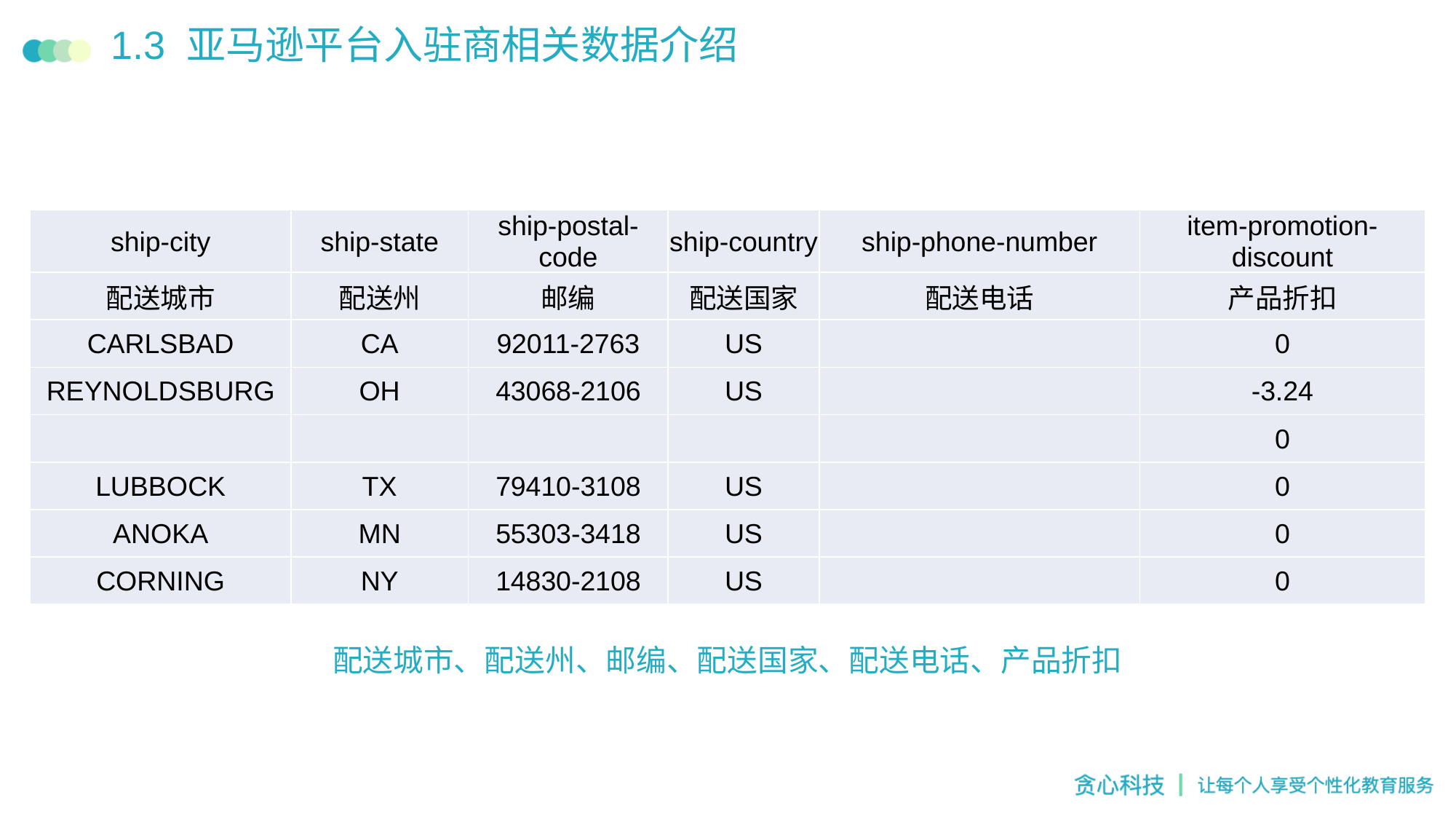

# 1.3 亚马逊平台入驻商相关数据介绍
| ship-city | ship-state | ship-postal-code | ship-country | ship-phone-number | item-promotion-discount |
| --- | --- | --- | --- | --- | --- |
| 配送城市 | 配送州 | 邮编 | 配送国家 | 配送电话 | 产品折扣 |
| CARLSBAD | CA | 92011-2763 | US |  | 0 |
| REYNOLDSBURG | OH | 43068-2106 | US |  | -3.24 |
|  |  |  |  |  | 0 |
| LUBBOCK | TX | 79410-3108 | US |  | 0 |
| ANOKA | MN | 55303-3418 | US |  | 0 |
| CORNING | NY | 14830-2108 | US |  | 0 |
配送城市、配送州、邮编、配送国家、配送电话、产品折扣